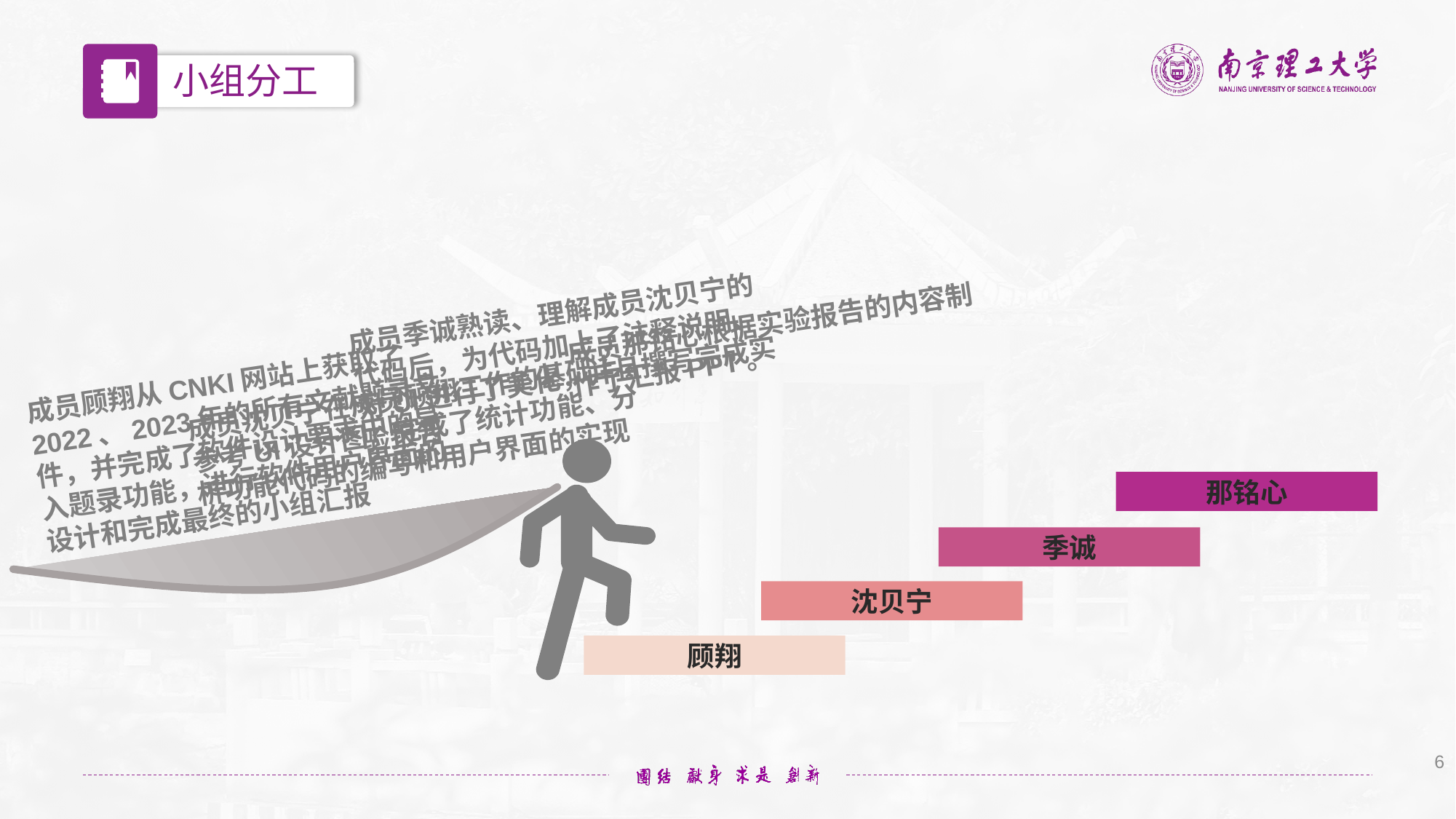

小组分工
成员季诚熟读、理解成员沈贝宁的代码后，为代码加上了注释说明、对UI进行了美化，并且撰写完成实验报告
成员那铭心根据实验报告的内容制作了汇报PPT。
成员顾翔从CNKI网站上获取了2022、2023年的所有文献题录文件，并完成了软件设计要求中的导入题录功能，进行软件用户界面的设计和完成最终的小组汇报
成员沈贝宁在成员顾翔工作的基础上，参考UI设计图，完成了统计功能、分析功能代码的编写和用户界面的实现

那铭心
季诚
沈贝宁
顾翔
6